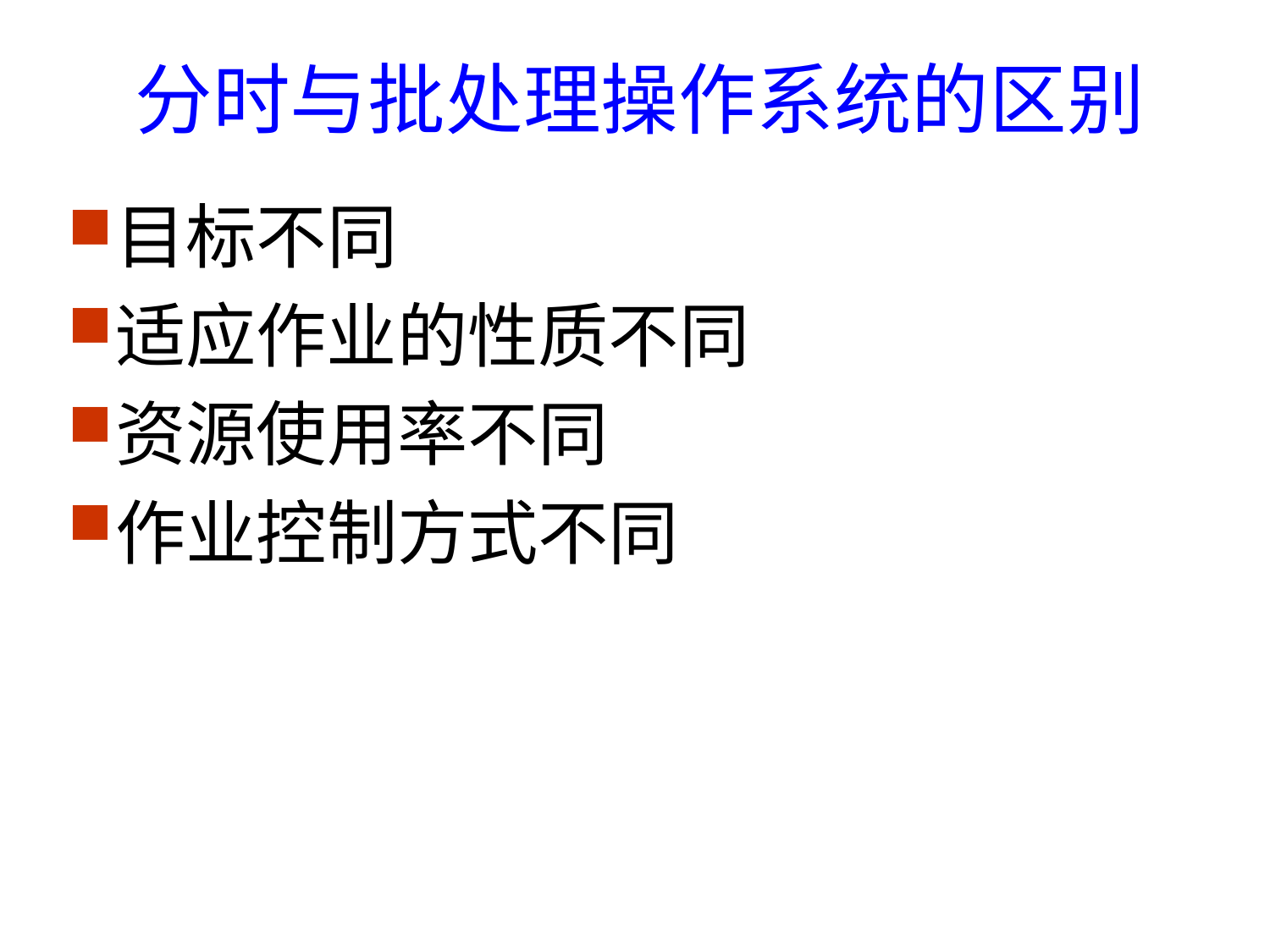

# 分时与批处理操作系统的区别
目标不同
适应作业的性质不同
资源使用率不同
作业控制方式不同